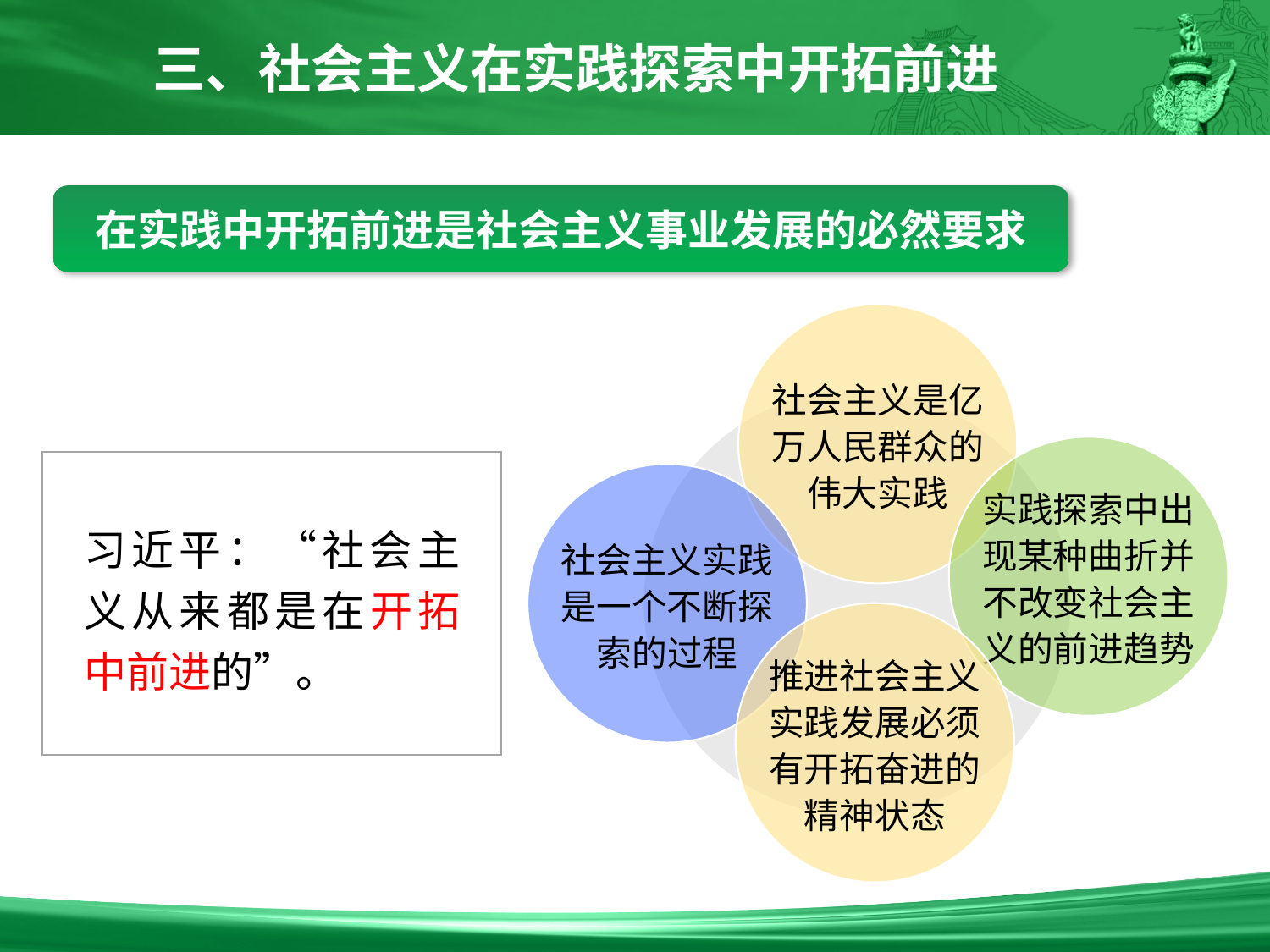

三、社会主义在实践探索中开拓前进
在实践中开拓前进是社会主义事业发展的必然要求
社会主义是亿万人民群众的伟大实践

实践探索中出现某种曲折并不改变社会主义的前进趋势
社会主义实践是一个不断探索的过程
推进社会主义实践发展必须有开拓奋进的精神状态

习近平：“社会主义从来都是在开拓中前进的”。